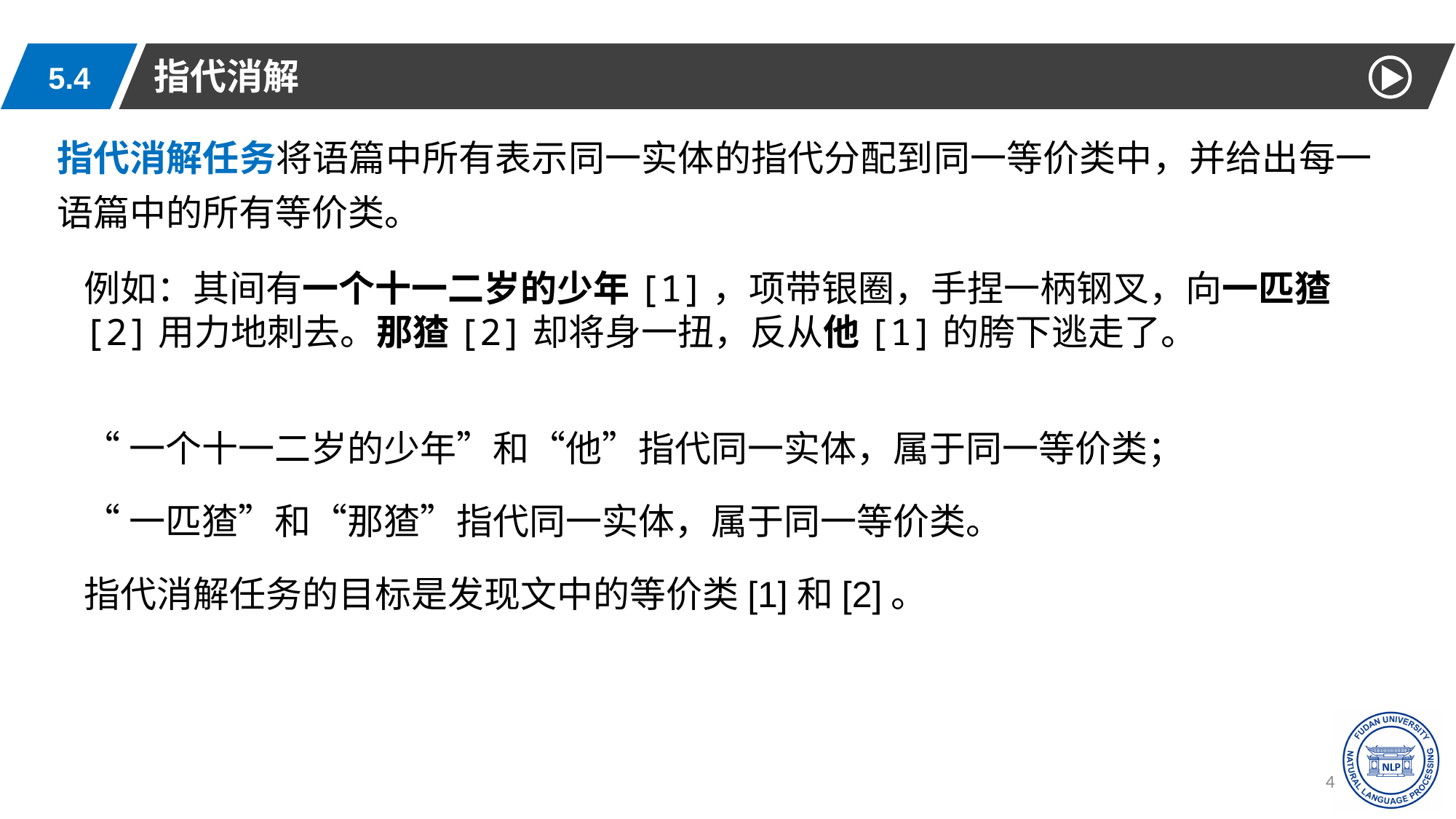

指代消解
5.4

指代消解任务将语篇中所有表示同一实体的指代分配到同一等价类中，并给出每一语篇中的所有等价类。
例如：其间有一个十一二岁的少年[1]，项带银圈，手捏一柄钢叉，向一匹猹[2]用力地刺去。那猹[2]却将身一扭，反从他[1]的胯下逃走了。
“一个十一二岁的少年”和“他”指代同一实体，属于同一等价类；
“一匹猹”和“那猹”指代同一实体，属于同一等价类。
指代消解任务的目标是发现文中的等价类[1]和[2]。
48